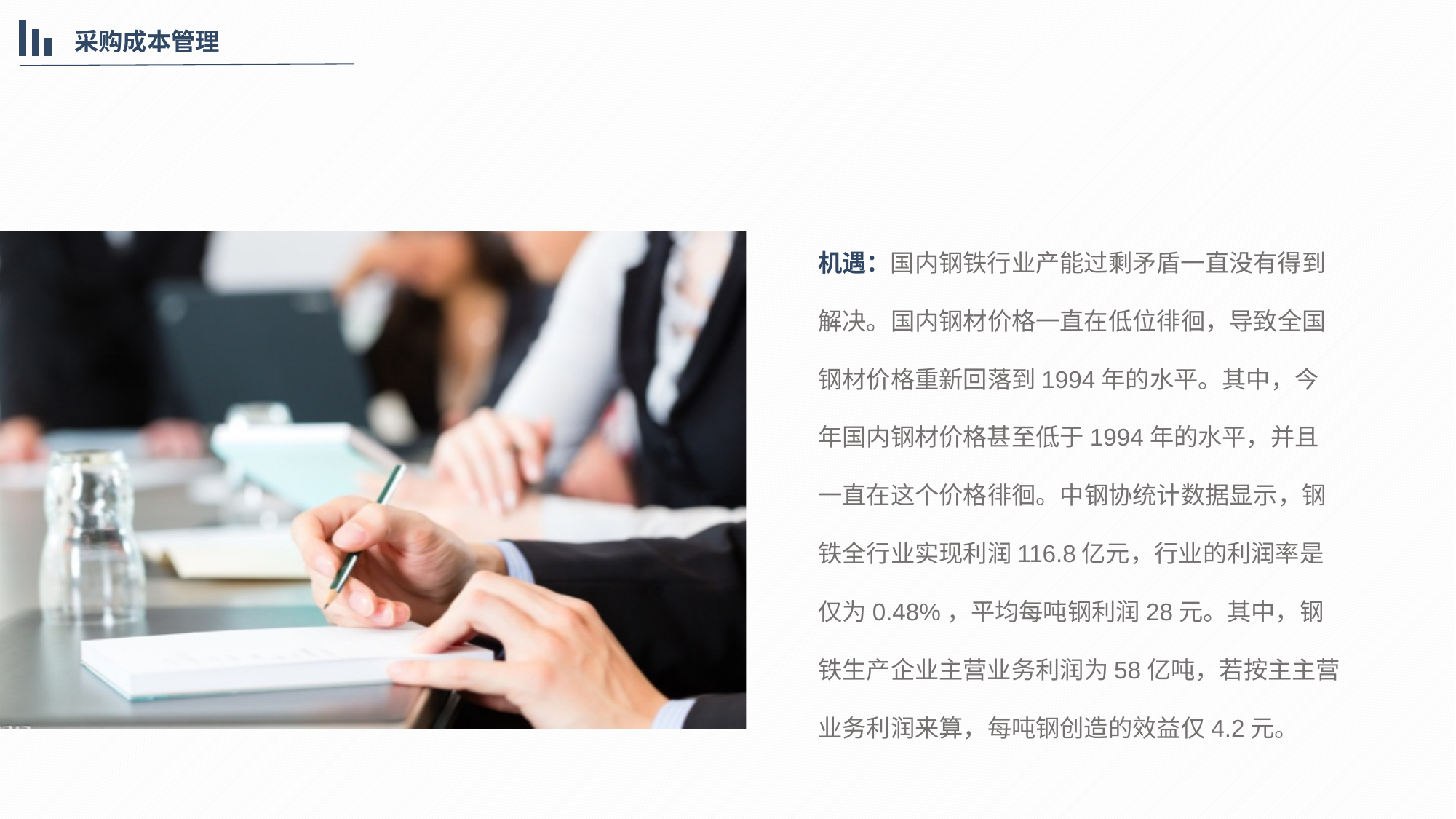

采购成本管理

机遇：国内钢铁行业产能过剩矛盾一直没有得到解决。国内钢材价格一直在低位徘徊，导致全国钢材价格重新回落到1994年的水平。其中，今年国内钢材价格甚至低于1994年的水平，并且一直在这个价格徘徊。中钢协统计数据显示，钢铁全行业实现利润116.8亿元，行业的利润率是仅为0.48%，平均每吨钢利润28元。其中，钢铁生产企业主营业务利润为58亿吨，若按主主营业务利润来算，每吨钢创造的效益仅4.2元。